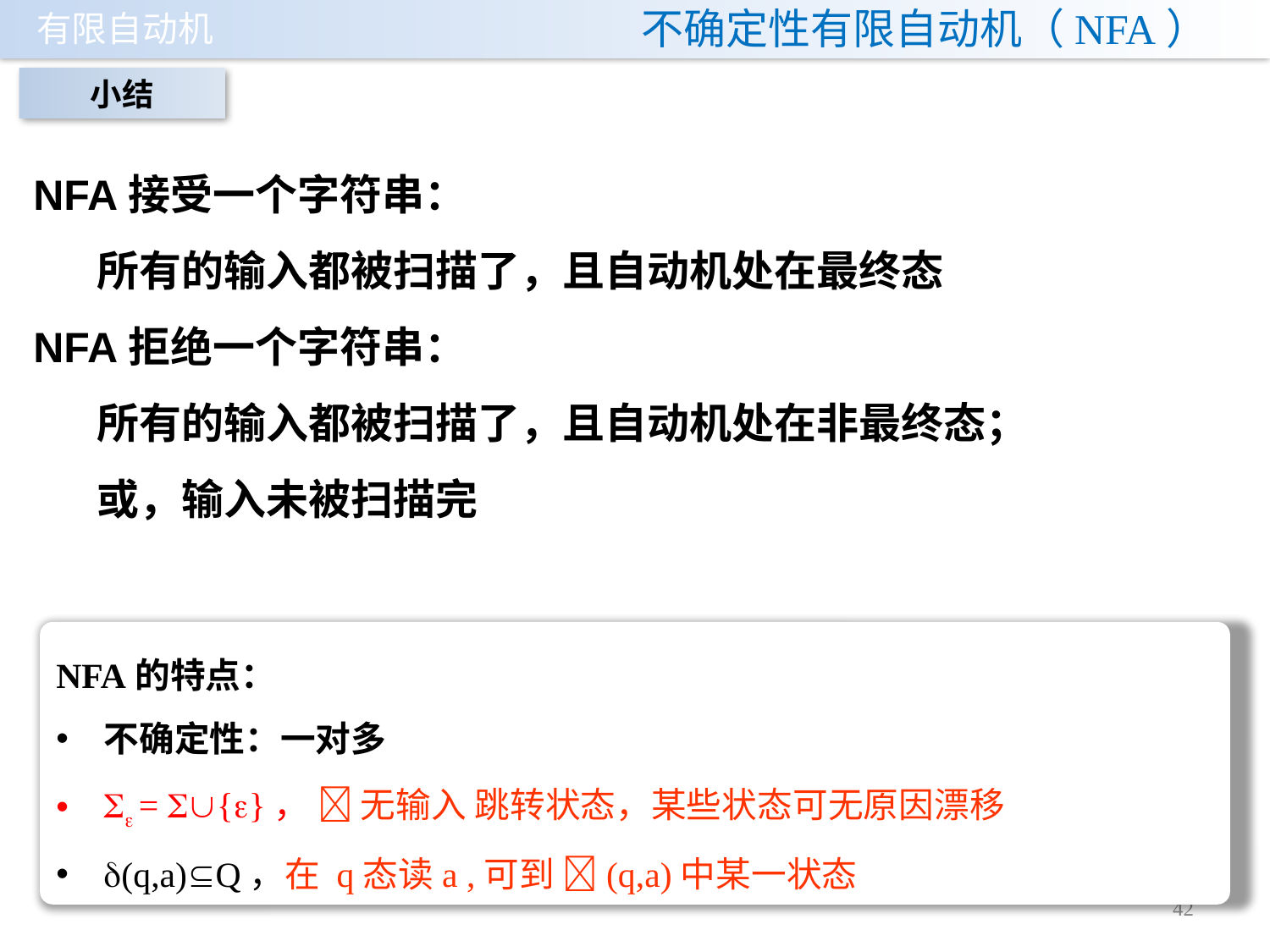

# 不确定性有限自动机（NFA）
小结
NFA接受一个字符串：
所有的输入都被扫描了，且自动机处在最终态
NFA拒绝一个字符串：
所有的输入都被扫描了，且自动机处在非最终态；
或，输入未被扫描完
NFA的特点：
不确定性：一对多
Σε = Σ∪{ε}， ε 无输入 跳转状态，某些状态可无原因漂移
δ(q,a)⊆Q，在 q态读a ,可到 δ(q,a)中某一状态
42